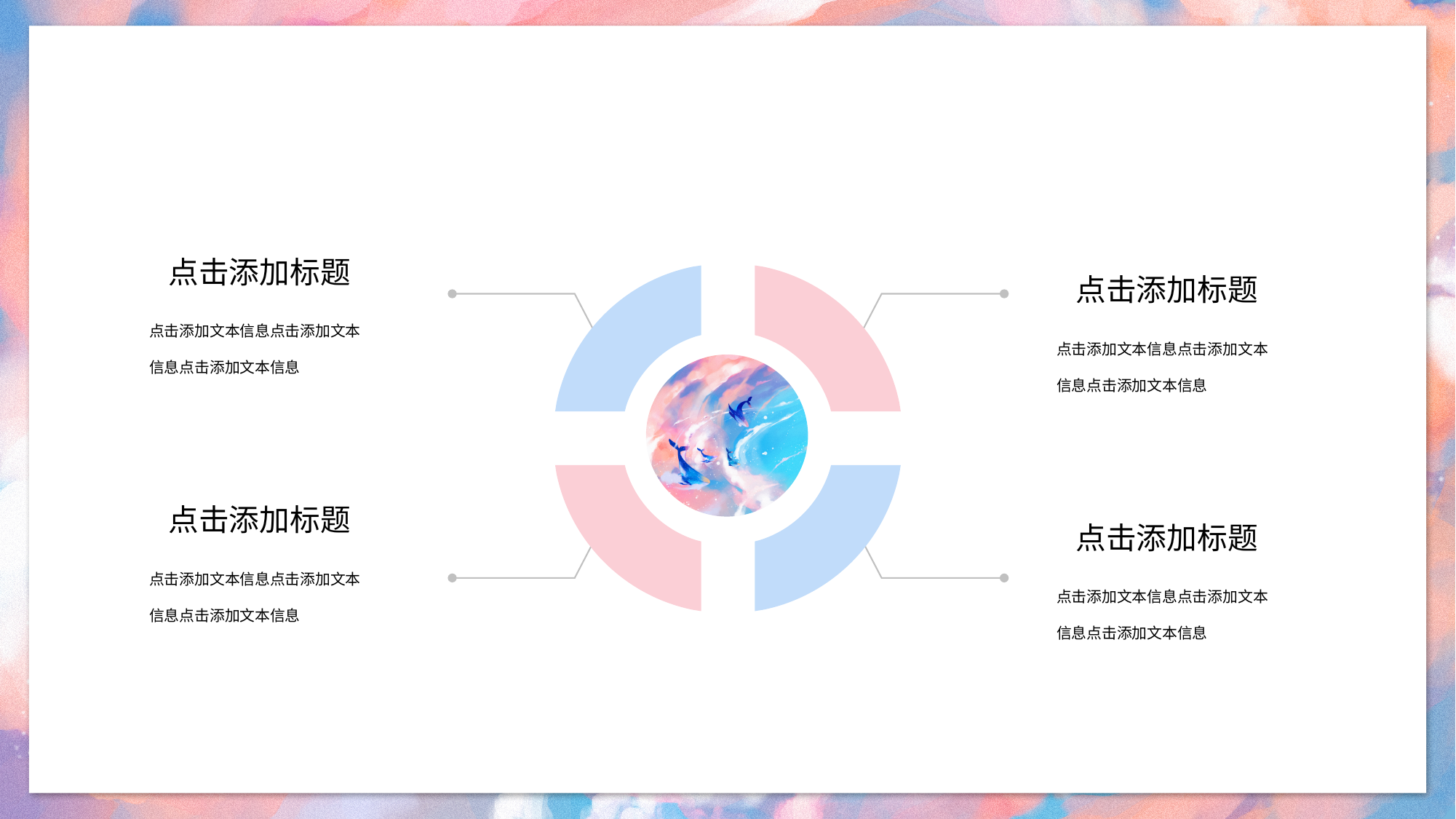

点击添加标题
点击添加文本信息点击添加文本信息点击添加文本信息

点击添加标题
点击添加文本信息点击添加文本信息点击添加文本信息
点击添加标题
点击添加文本信息点击添加文本信息点击添加文本信息
点击添加标题
点击添加文本信息点击添加文本信息点击添加文本信息